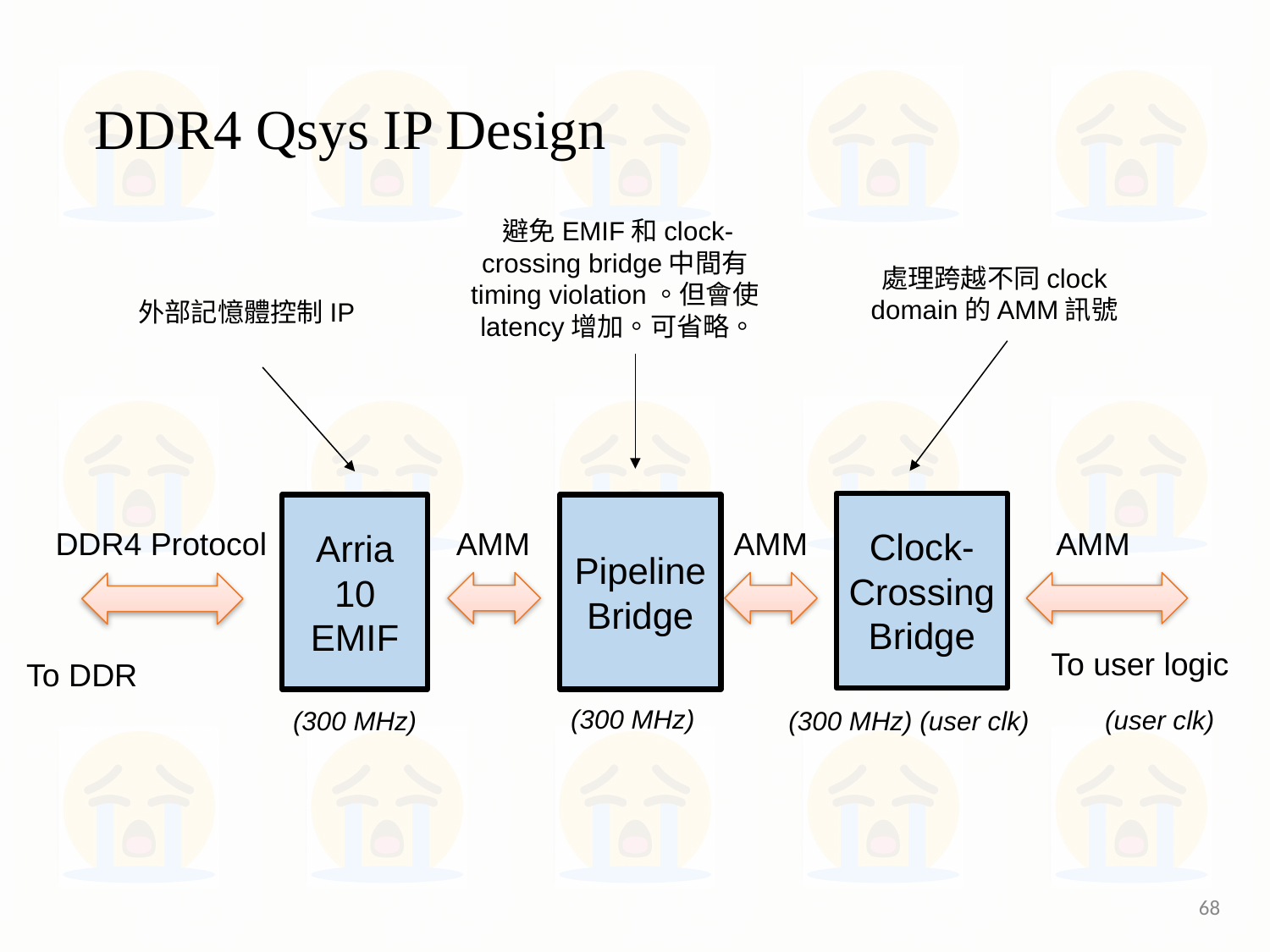

# DDR4 Qsys IP Design
避免EMIF和clock-crossing bridge中間有timing violation。但會使latency增加。可省略。
處理跨越不同clock domain的AMM訊號
外部記憶體控制IP
Clock-Crossing Bridge
Arria 10 EMIF
Pipeline Bridge
DDR4 Protocol
AMM
AMM
AMM

To user logic
To DDR
(300 MHz)
(user clk)
(300 MHz) (user clk)
(300 MHz)
68